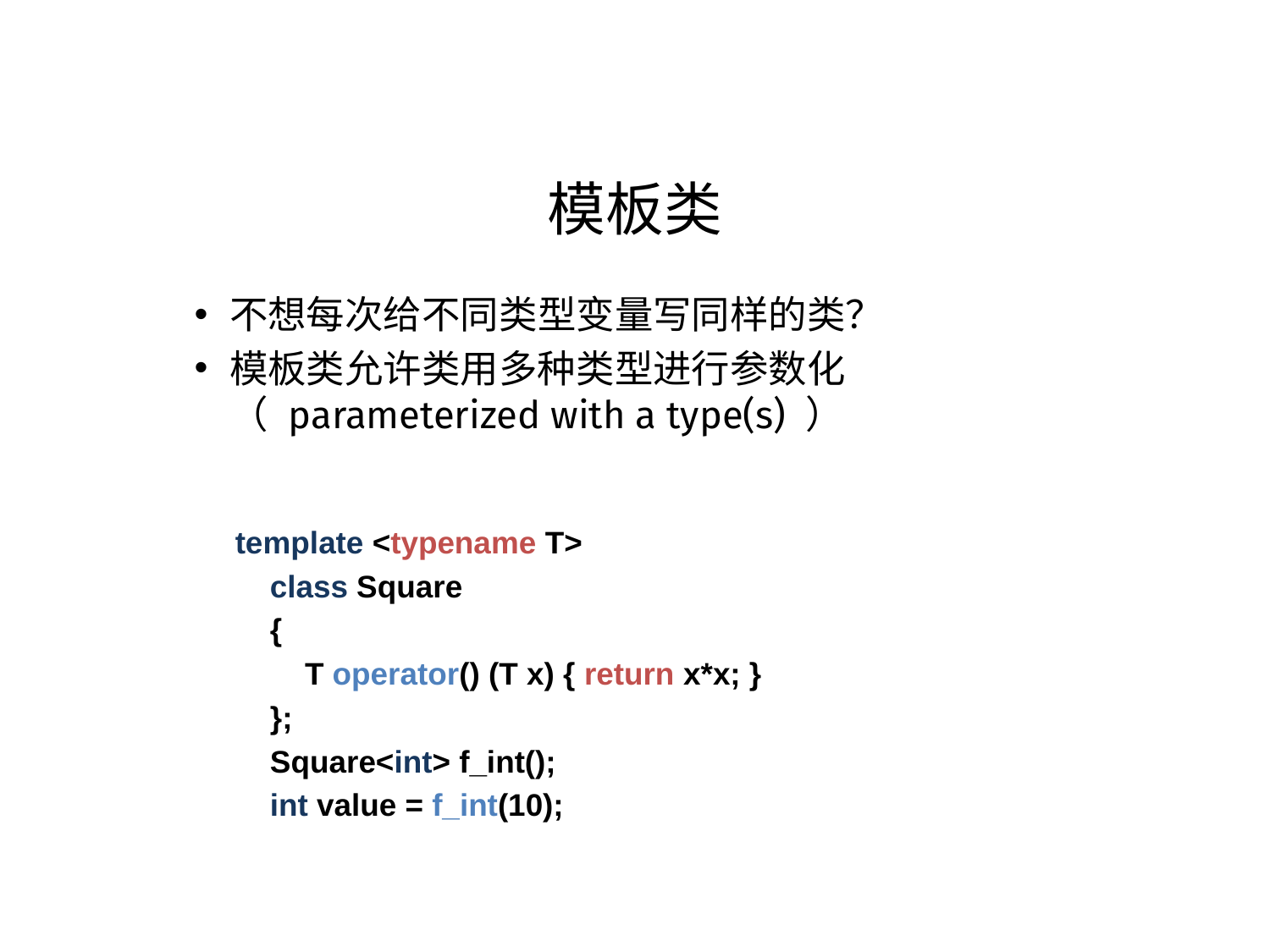

模板类
不想每次给不同类型变量写同样的类？
模板类允许类用多种类型进行参数化（ parameterized with a type(s) ）

template <typename T>
    class Square
    {
        T operator() (T x) { return x*x; }
    };
    Square<int> f_int();
    int value = f_int(10);